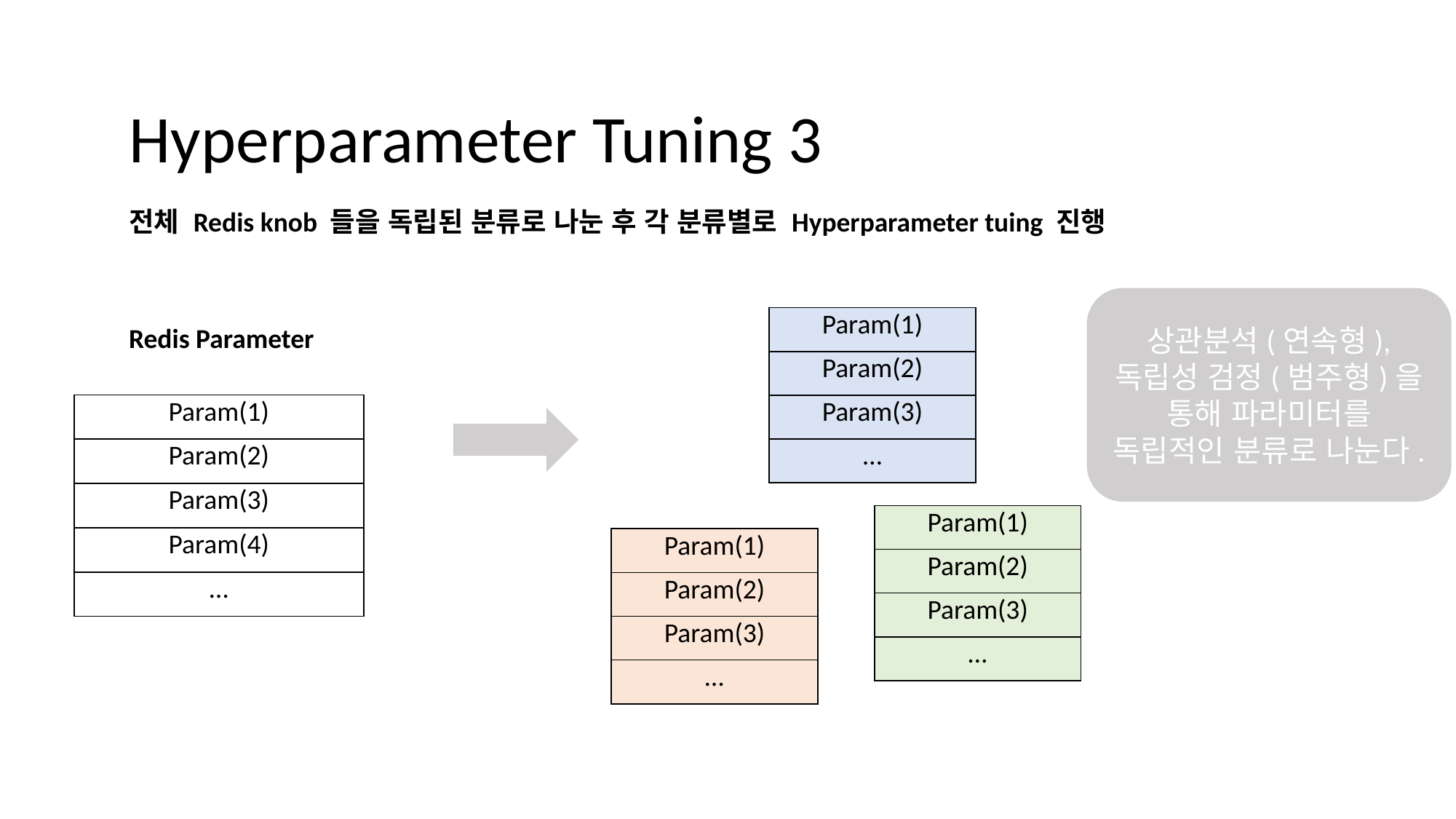

#
Hyperparameter Tuning 3
전체 Redis knob 들을 독립된 분류로 나눈 후 각 분류별로 Hyperparameter tuing 진행
상관분석(연속형), 독립성 검정(범주형)을 통해 파라미터를 독립적인 분류로 나눈다.
| Param(1) |
| --- |
| Param(2) |
| Param(3) |
| … |
Redis Parameter
| Param(1) |
| --- |
| Param(2) |
| Param(3) |
| Param(4) |
| … |

| Param(1) |
| --- |
| Param(2) |
| Param(3) |
| … |
| Param(1) |
| --- |
| Param(2) |
| Param(3) |
| … |